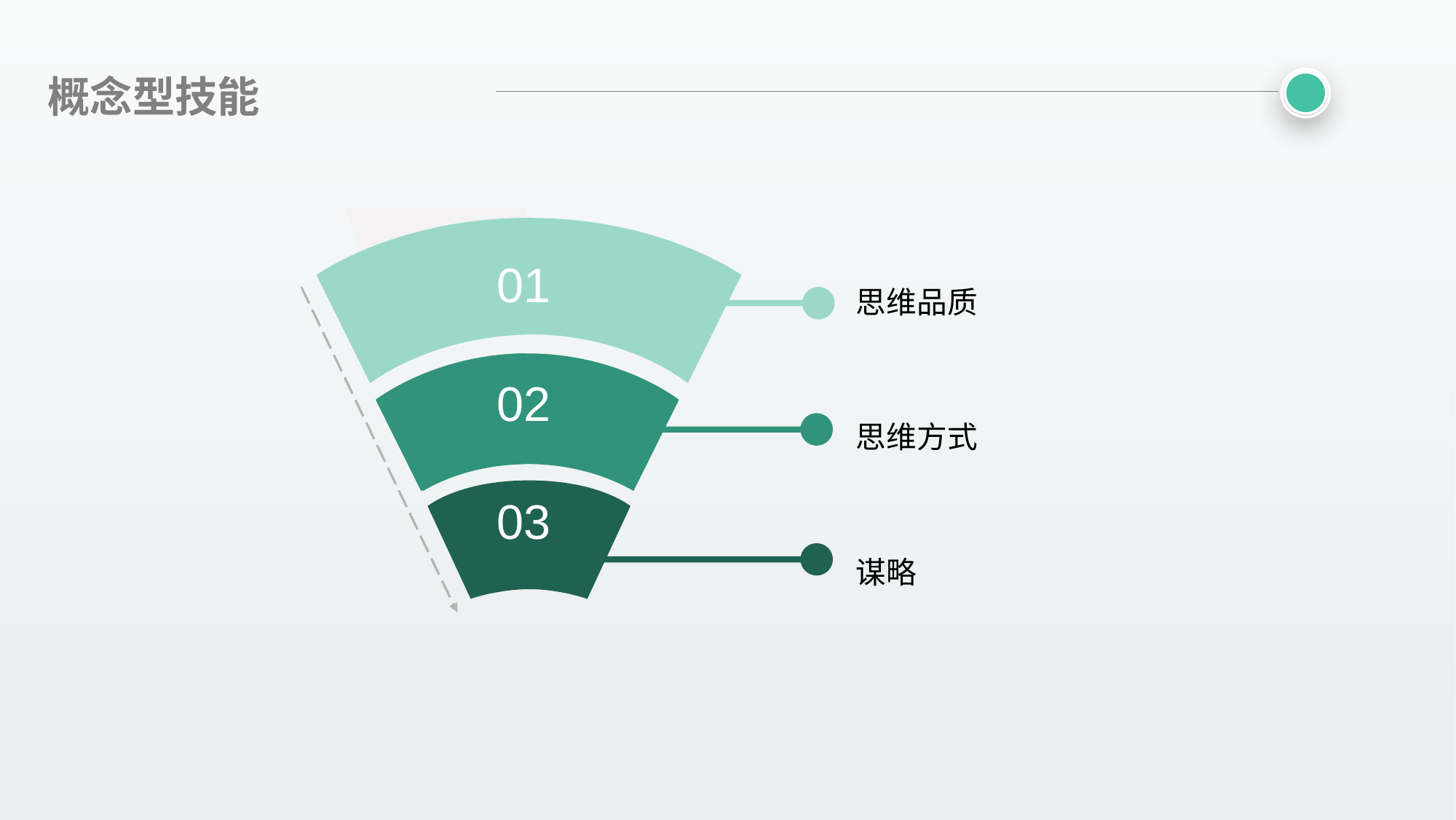

概念型技能

01
思维品质

02

思维方式

03
谋略